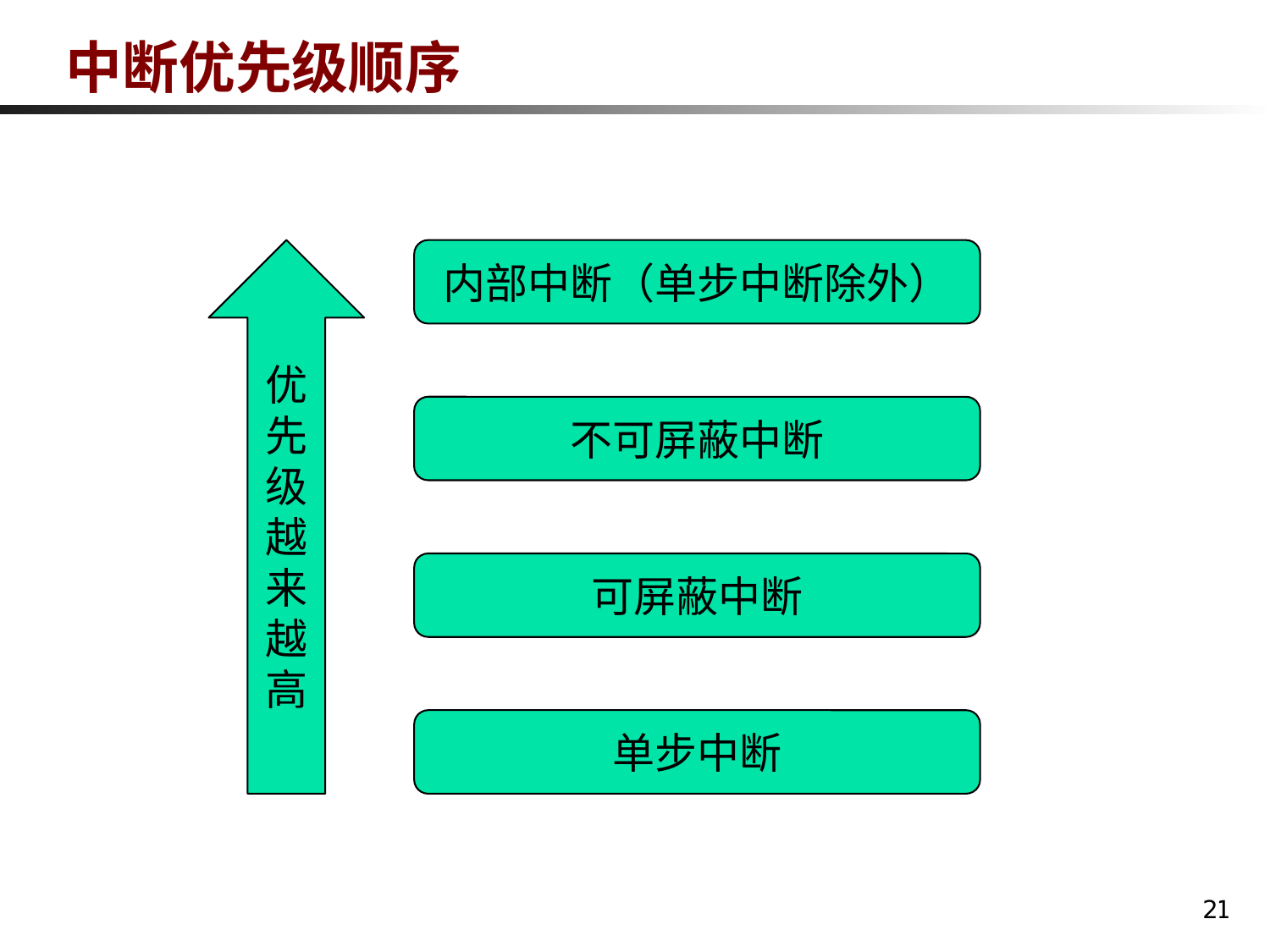

# 中断优先级顺序
内部中断（单步中断除外）
不可屏蔽中断
优先级越来越高
可屏蔽中断
单步中断
21